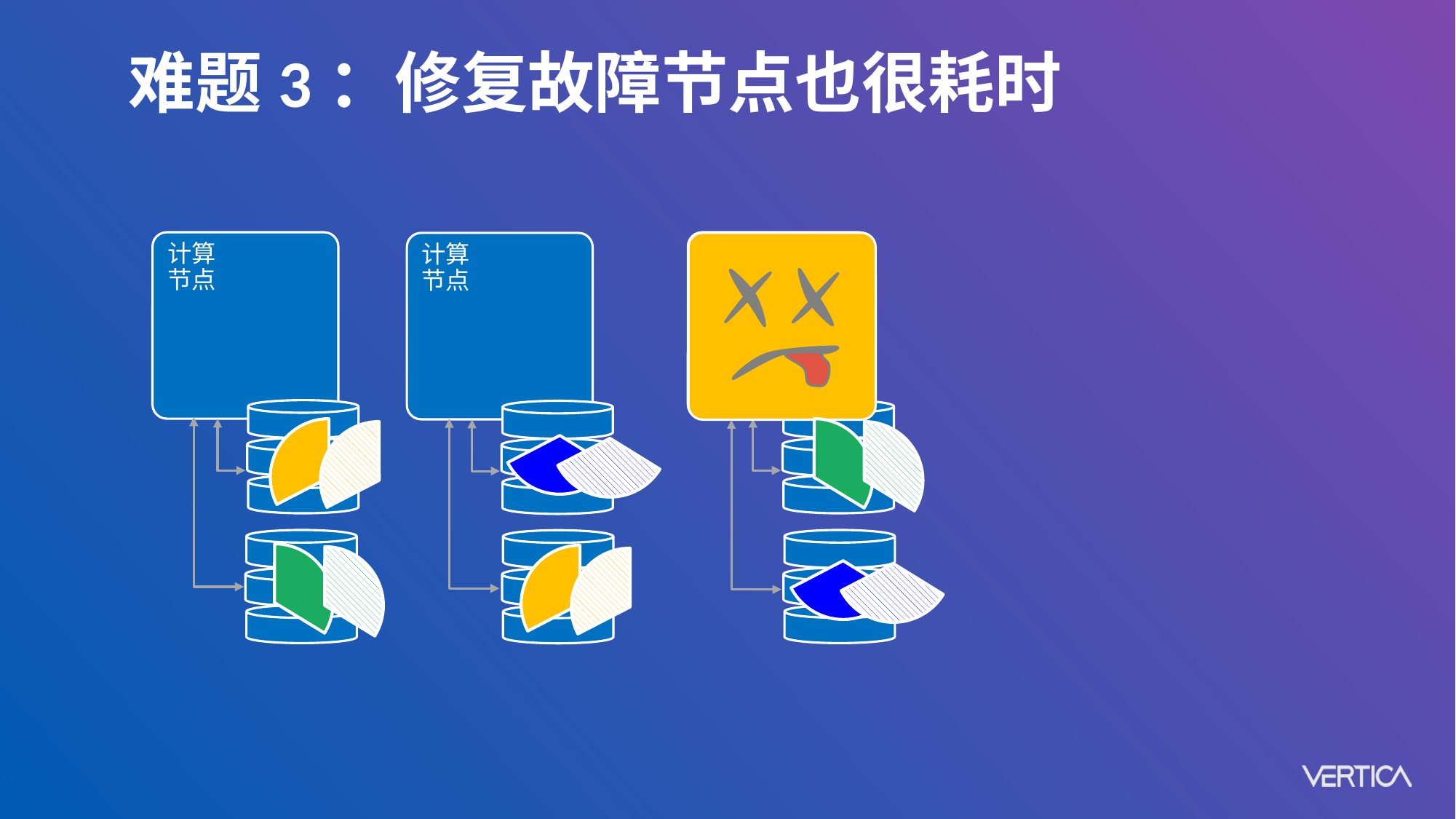

难题3：修复故障节点也很耗时
计算
节点

Compute
Node

计算
节点